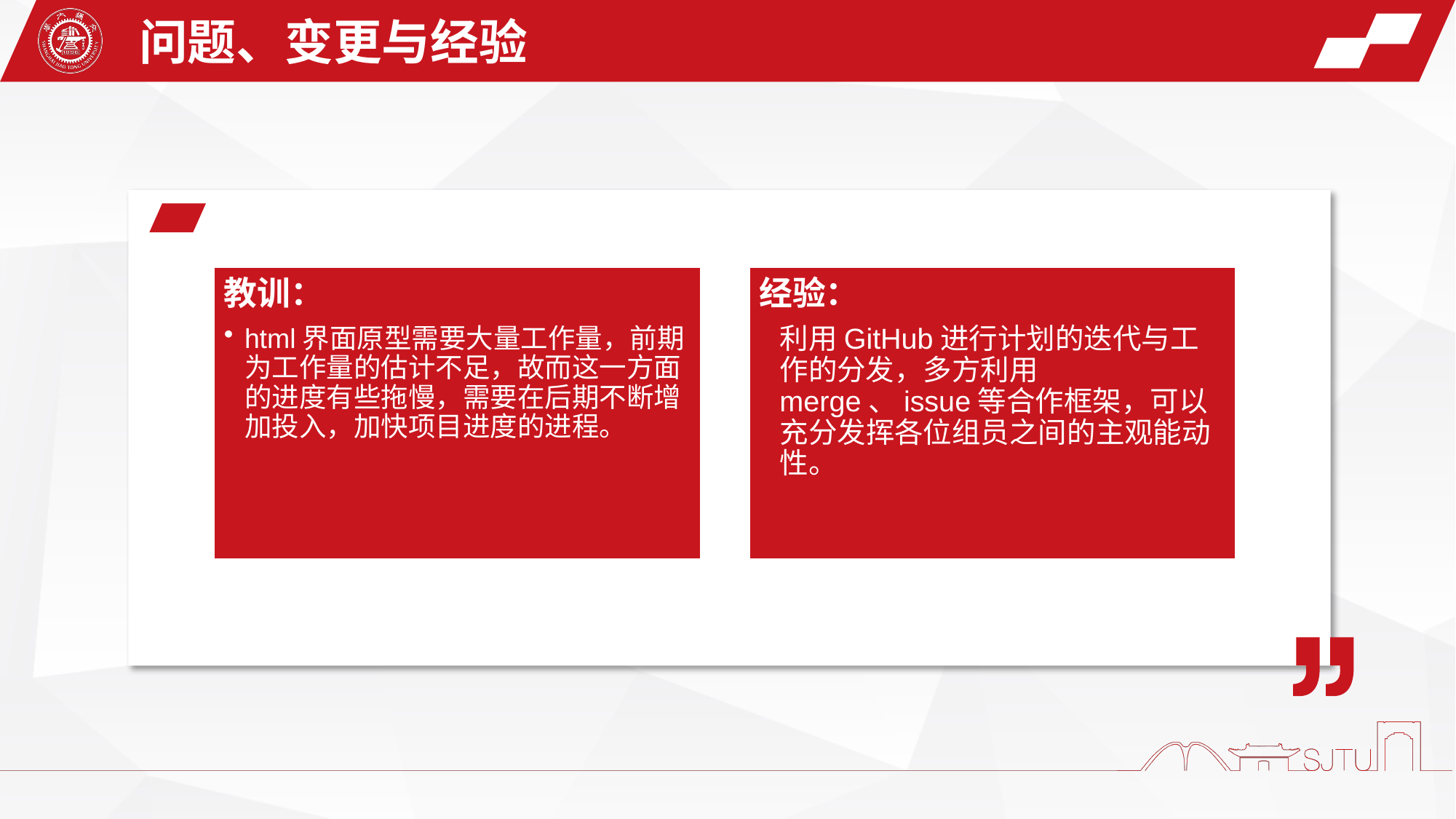

问题、变更与经验

教训：
html界面原型需要大量工作量，前期为工作量的估计不足，故而这一方面的进度有些拖慢，需要在后期不断增加投入，加快项目进度的进程。
经验：
	利用GitHub进行计划的迭代与工作的分发，多方利用merge、issue等合作框架，可以充分发挥各位组员之间的主观能动性。